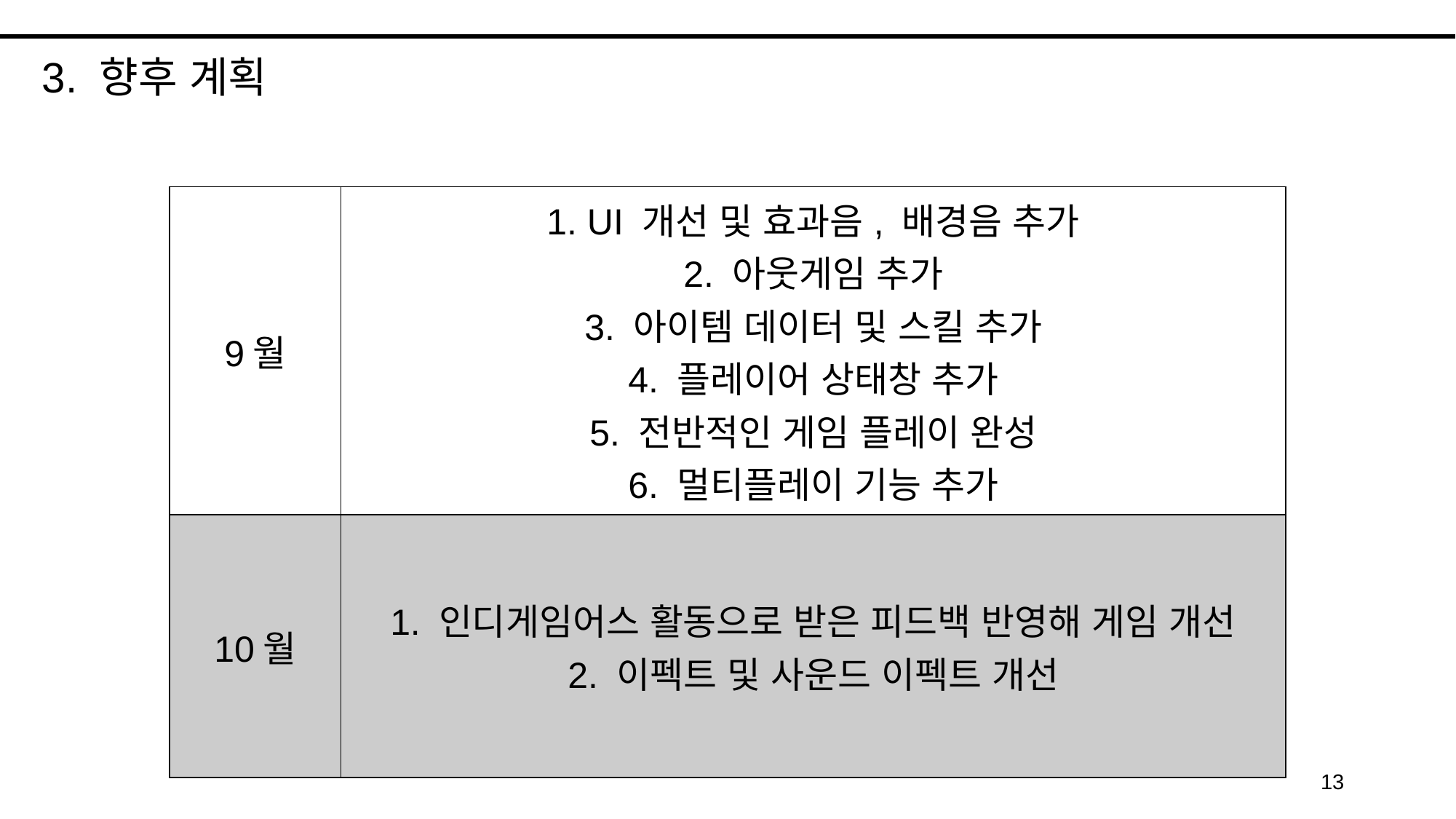

3. 향후 계획
| 9월 | 1. UI 개선 및 효과음, 배경음 추가 2. 아웃게임 추가 3. 아이템 데이터 및 스킬 추가 4. 플레이어 상태창 추가 5. 전반적인 게임 플레이 완성 6. 멀티플레이 기능 추가 |
| --- | --- |
| 10월 | 1. 인디게임어스 활동으로 받은 피드백 반영해 게임 개선 2. 이펙트 및 사운드 이펙트 개선 |
13